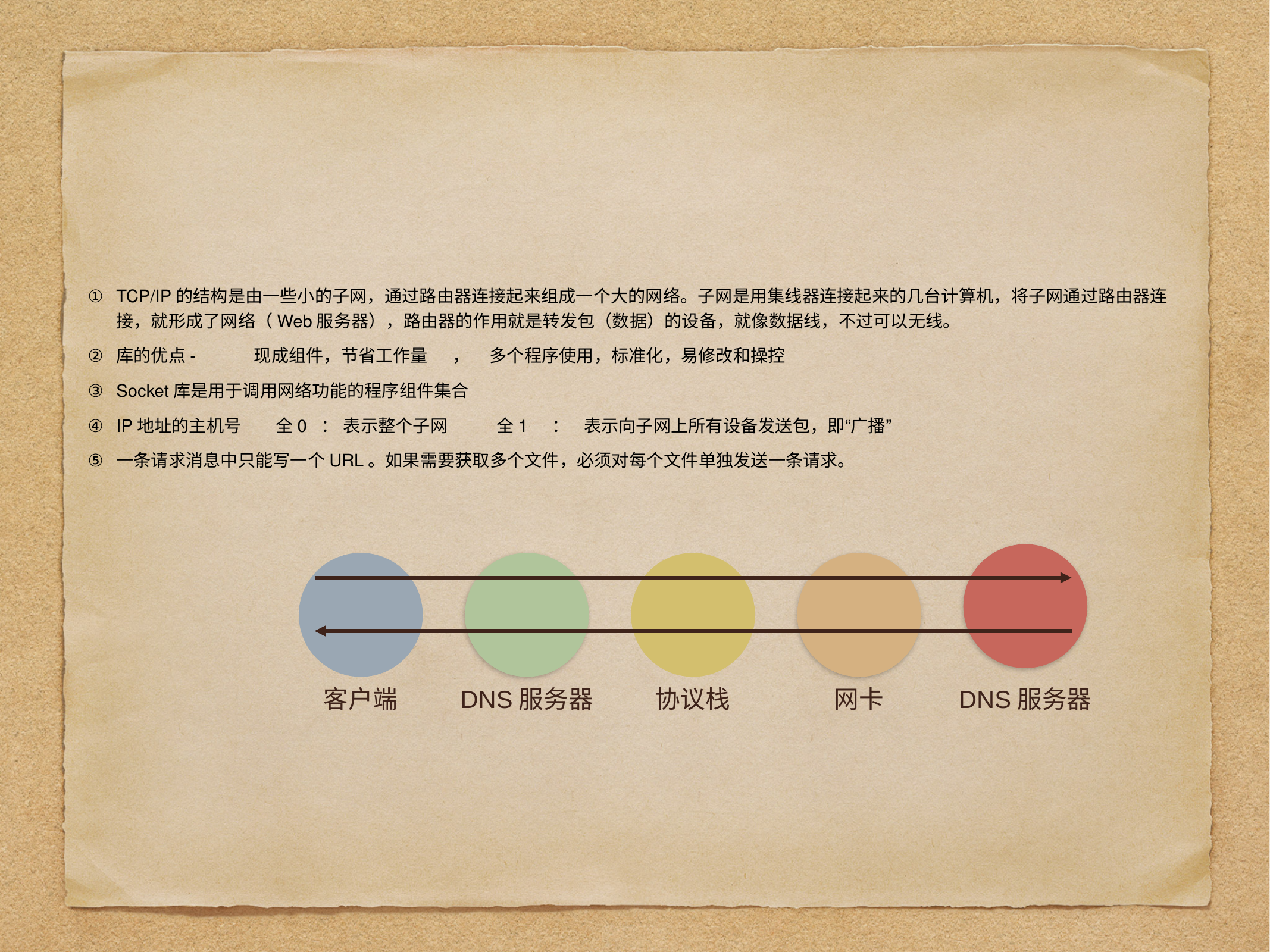

TCP/IP的结构是由一些小的子网，通过路由器连接起来组成一个大的网络。子网是用集线器连接起来的几台计算机，将子网通过路由器连接，就形成了网络（Web服务器），路由器的作用就是转发包（数据）的设备，就像数据线，不过可以无线。
库的优点-           现成组件，节省工作量     ，    多个程序使用，标准化，易修改和操控
Socket库是用于调用网络功能的程序组件集合
IP地址的主机号       全0  ： 表示整个子网          全1    ：   表示向子网上所有设备发送包，即“广播”
一条请求消息中只能写一个URL。如果需要获取多个文件，必须对每个文件单独发送一条请求。

DNS服务器
DNS服务器
客户端
协议栈
网卡